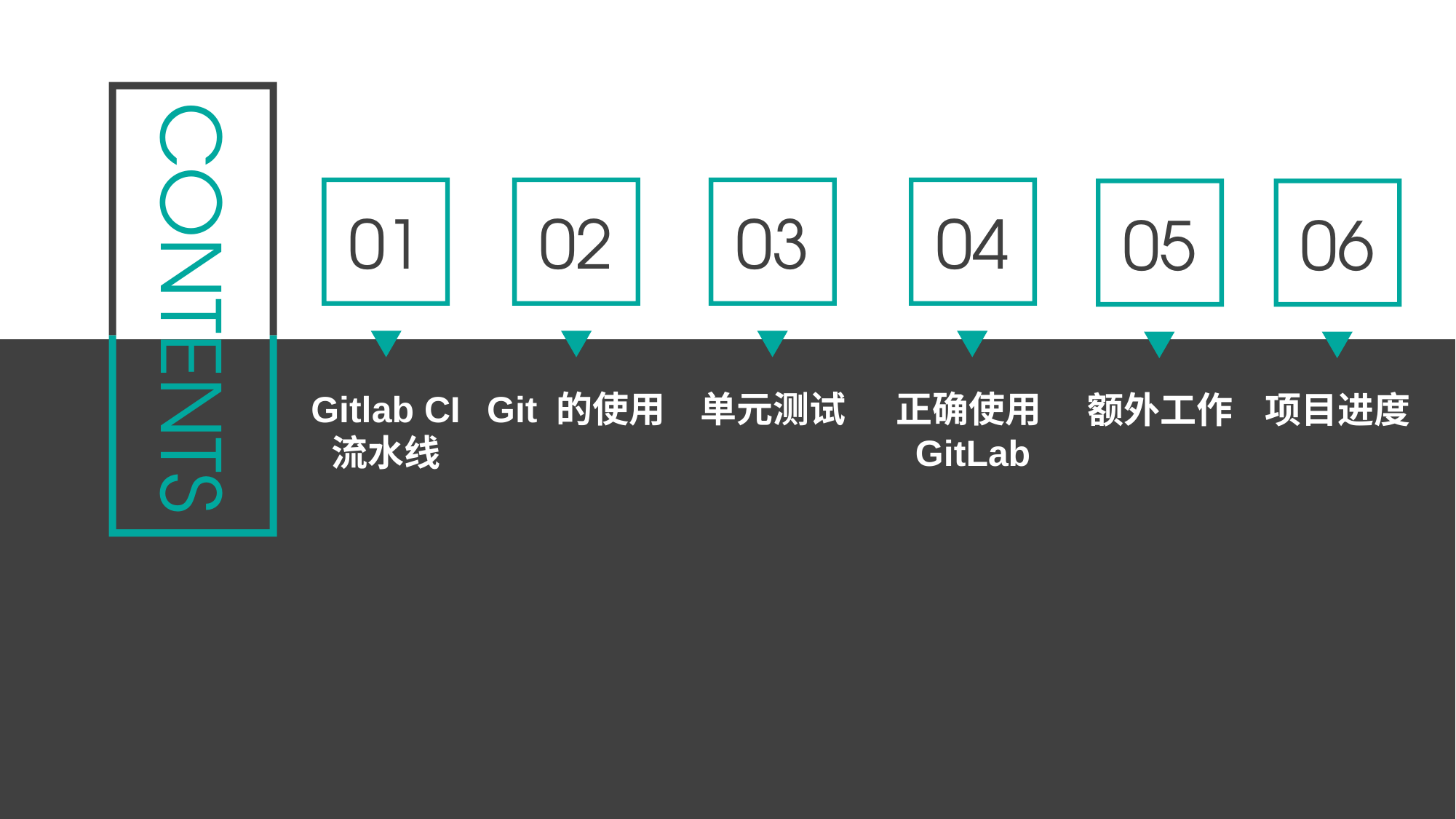

CONTENTS

01

Gitlab CI
流水线

02

Git 的使用

03

单元测试

04

正确使用GitLab

05

额外工作

06

项目进度